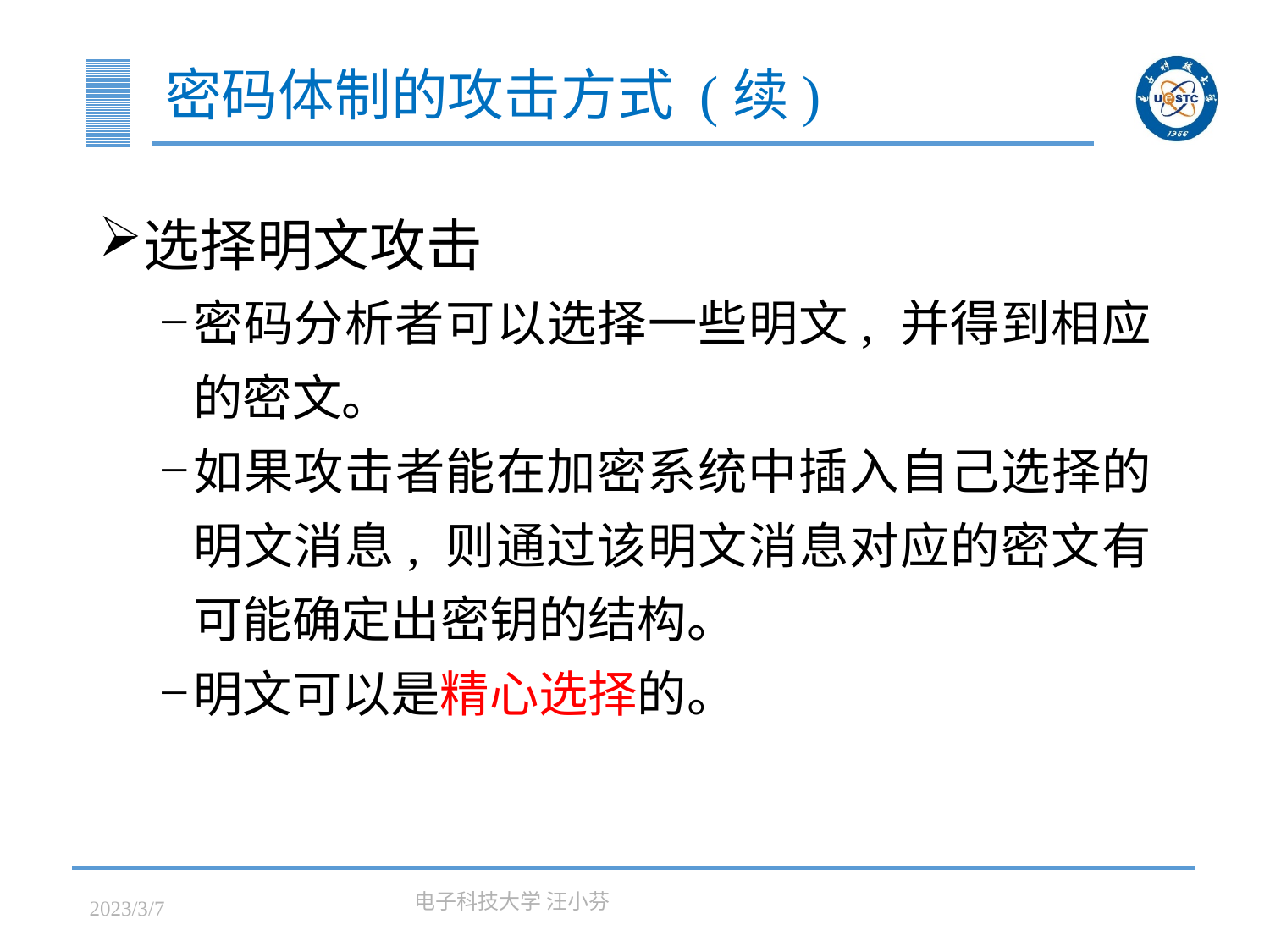

# 密码体制的攻击方式 (续)
选择明文攻击
密码分析者可以选择一些明文, 并得到相应的密文。
如果攻击者能在加密系统中插入自己选择的明文消息, 则通过该明文消息对应的密文有可能确定出密钥的结构。
明文可以是精心选择的。

2023/3/7
电子科技大学 汪小芬